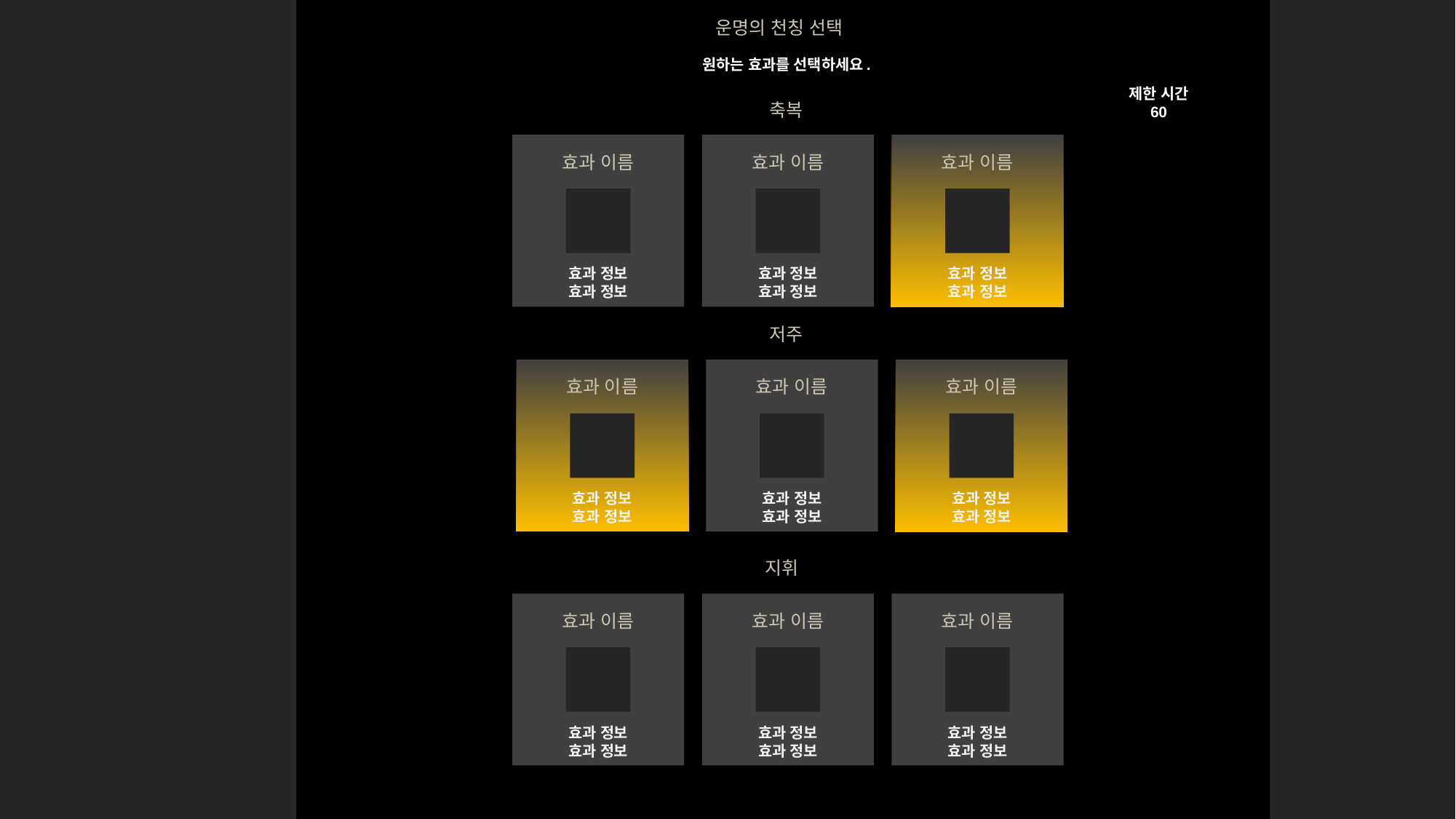

운명의 천칭 선택
원하는 효과를 선택하세요.
제한 시간
60
축복

효과 이름
효과 이름
효과 이름

효과 정보
효과 정보
효과 정보
효과 정보
효과 정보
효과 정보
저주

효과 이름
효과 이름
효과 이름

효과 정보
효과 정보
효과 정보
효과 정보
효과 정보
효과 정보
지휘

효과 이름
효과 이름
효과 이름

효과 정보
효과 정보
효과 정보
효과 정보
효과 정보
효과 정보